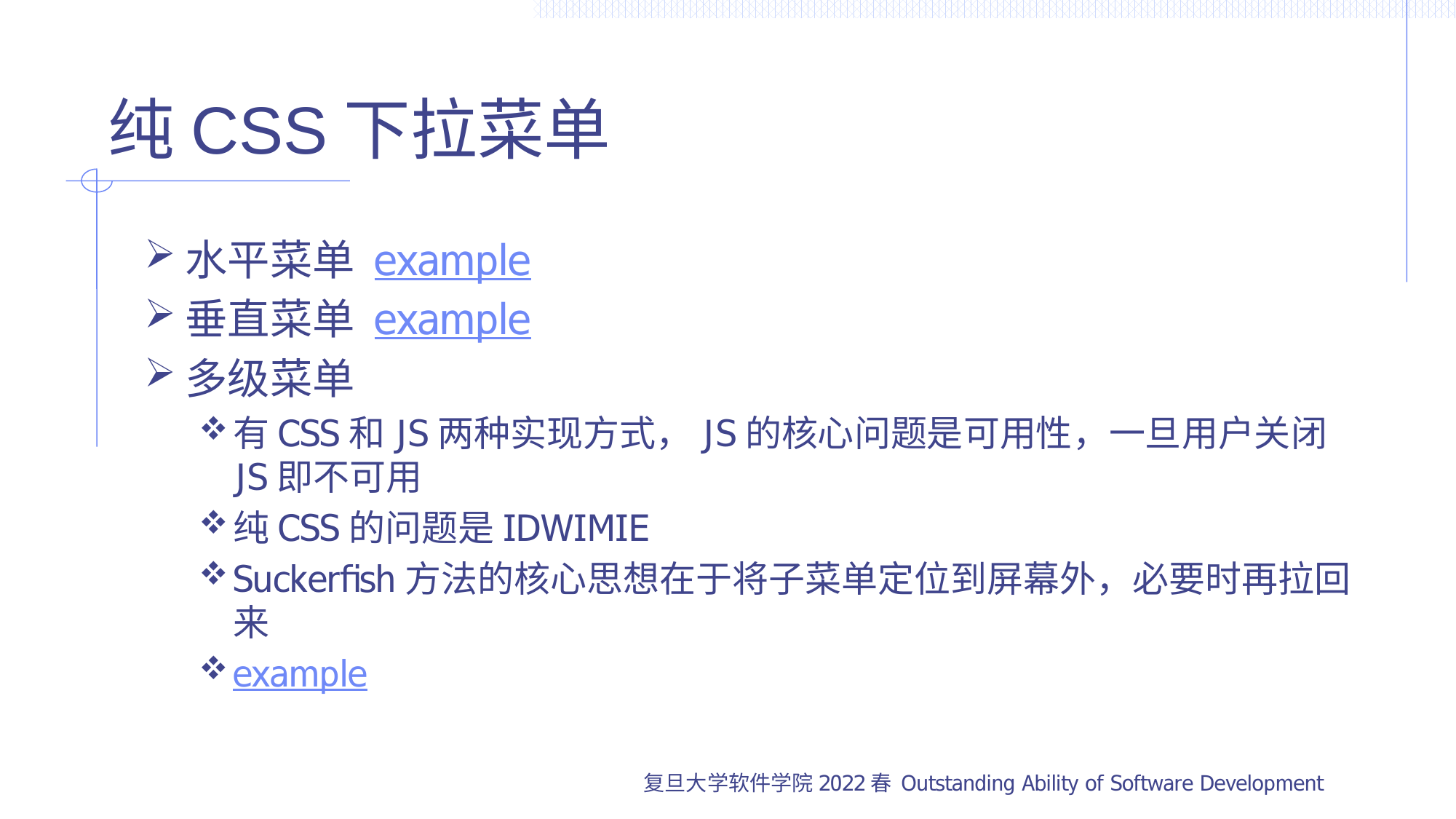

# 纯CSS下拉菜单
水平菜单 example
垂直菜单 example
多级菜单
有CSS和JS两种实现方式，JS的核心问题是可用性，一旦用户关闭JS即不可用
纯CSS的问题是IDWIMIE
Suckerfish方法的核心思想在于将子菜单定位到屏幕外，必要时再拉回来
example